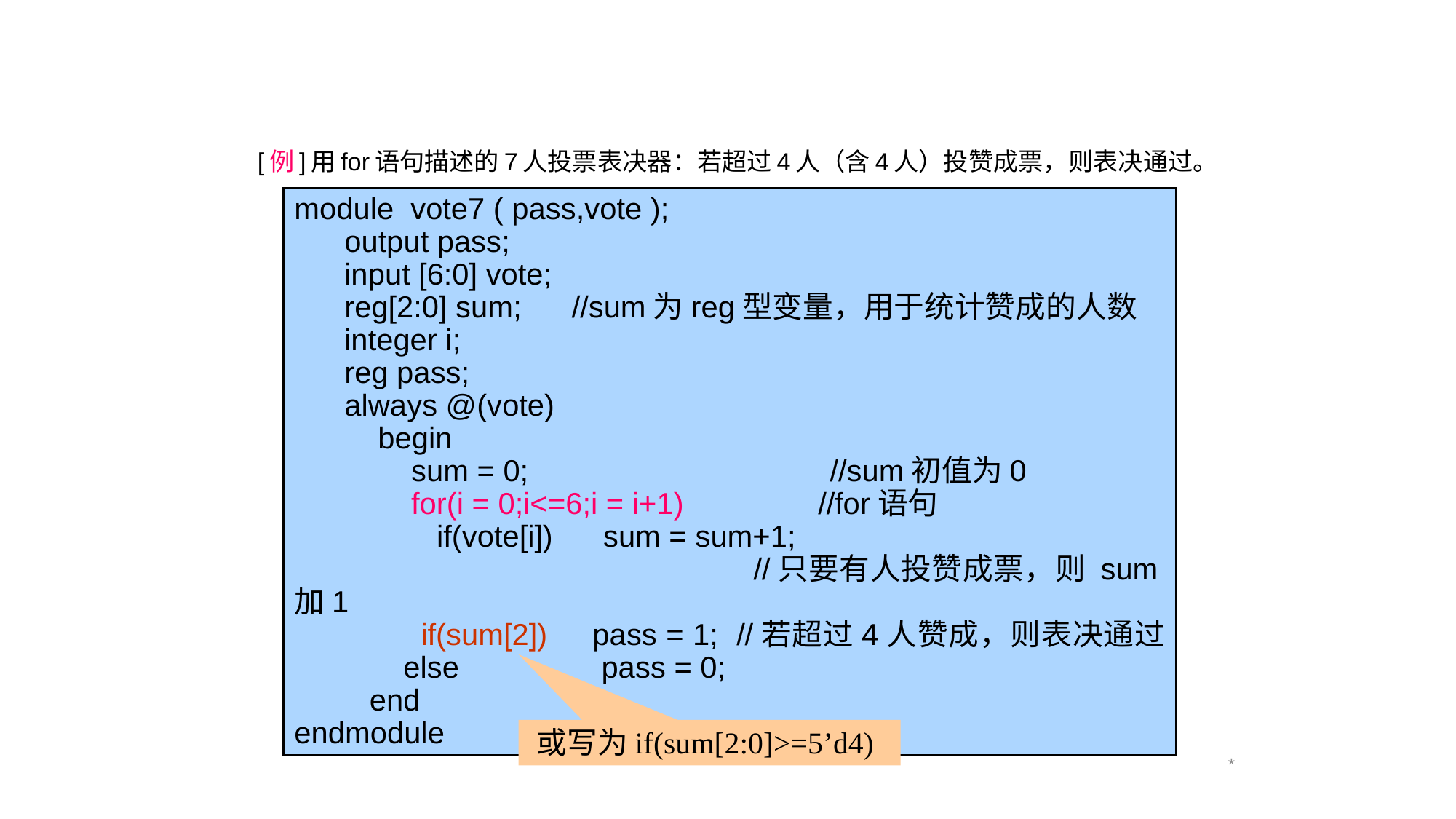

[例]用for语句描述的7人投票表决器：若超过4人（含4人）投赞成票，则表决通过。
module  vote7 ( pass,vote );
      output pass;
      input [6:0] vote;
      reg[2:0] sum;      //sum为reg型变量，用于统计赞成的人数
      integer i;
      reg pass;
      always @(vote)
          begin
              sum = 0;                                    //sum初值为0
              for(i = 0;i<=6;i = i+1)                //for语句
	    if(vote[i])      sum = sum+1;
                                                    //只要有人投赞成票，则 sum加1
              if(sum[2])     pass = 1;  //若超过4人赞成，则表决通过	else                 pass = 0;
         end
endmodule
或写为if(sum[2:0]>=5’d4)
*